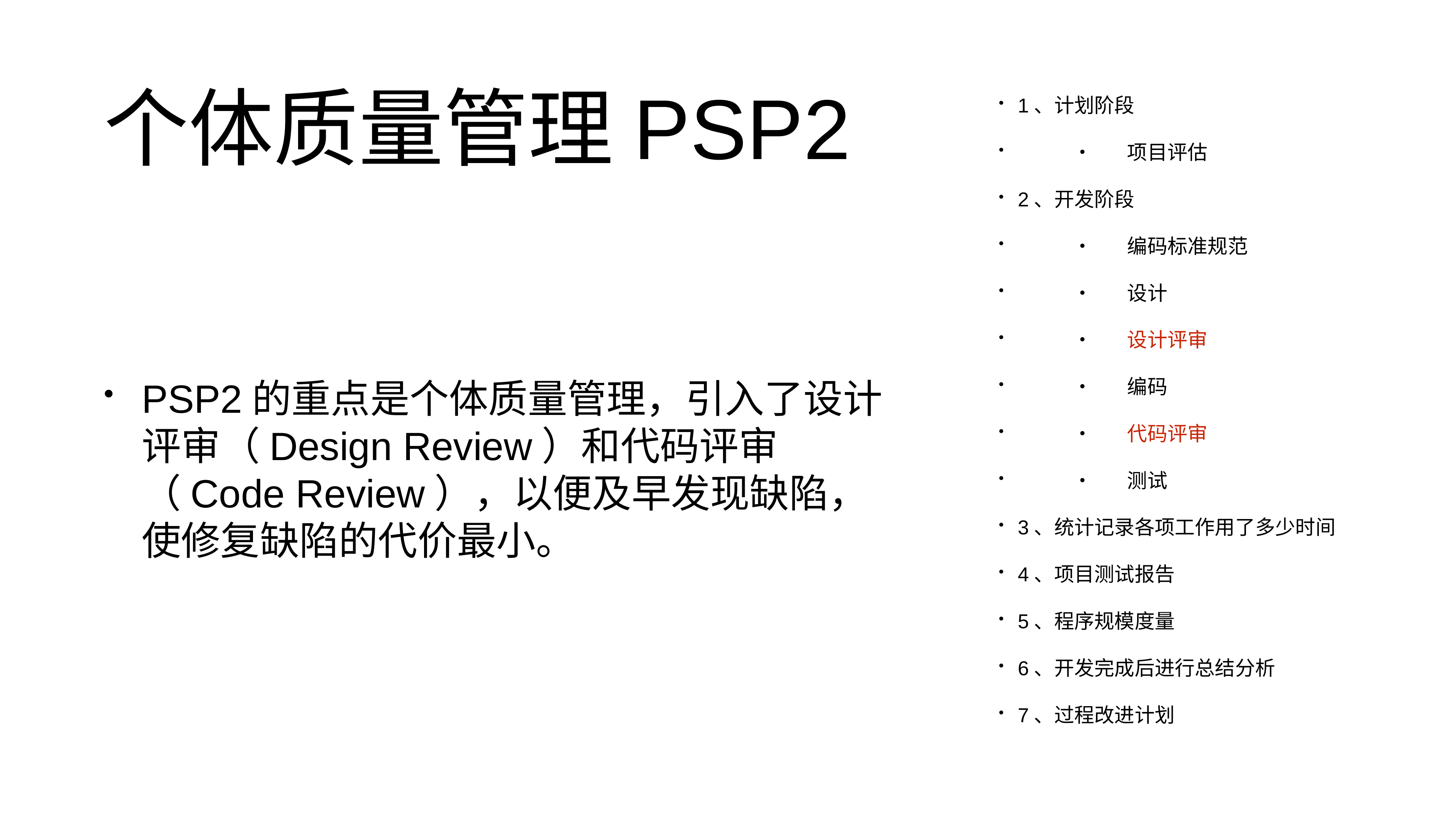

1、计划阶段
	•	项目评估
2、开发阶段
	•	编码标准规范
	•	设计
	•	设计评审
	•	编码
	•	代码评审
	•	测试
3、统计记录各项工作用了多少时间
4、项目测试报告
5、程序规模度量
6、开发完成后进行总结分析
7、过程改进计划
# 个体质量管理PSP2
PSP2的重点是个体质量管理，引入了设计评审（Design Review）和代码评审（Code Review），以便及早发现缺陷，使修复缺陷的代价最小。